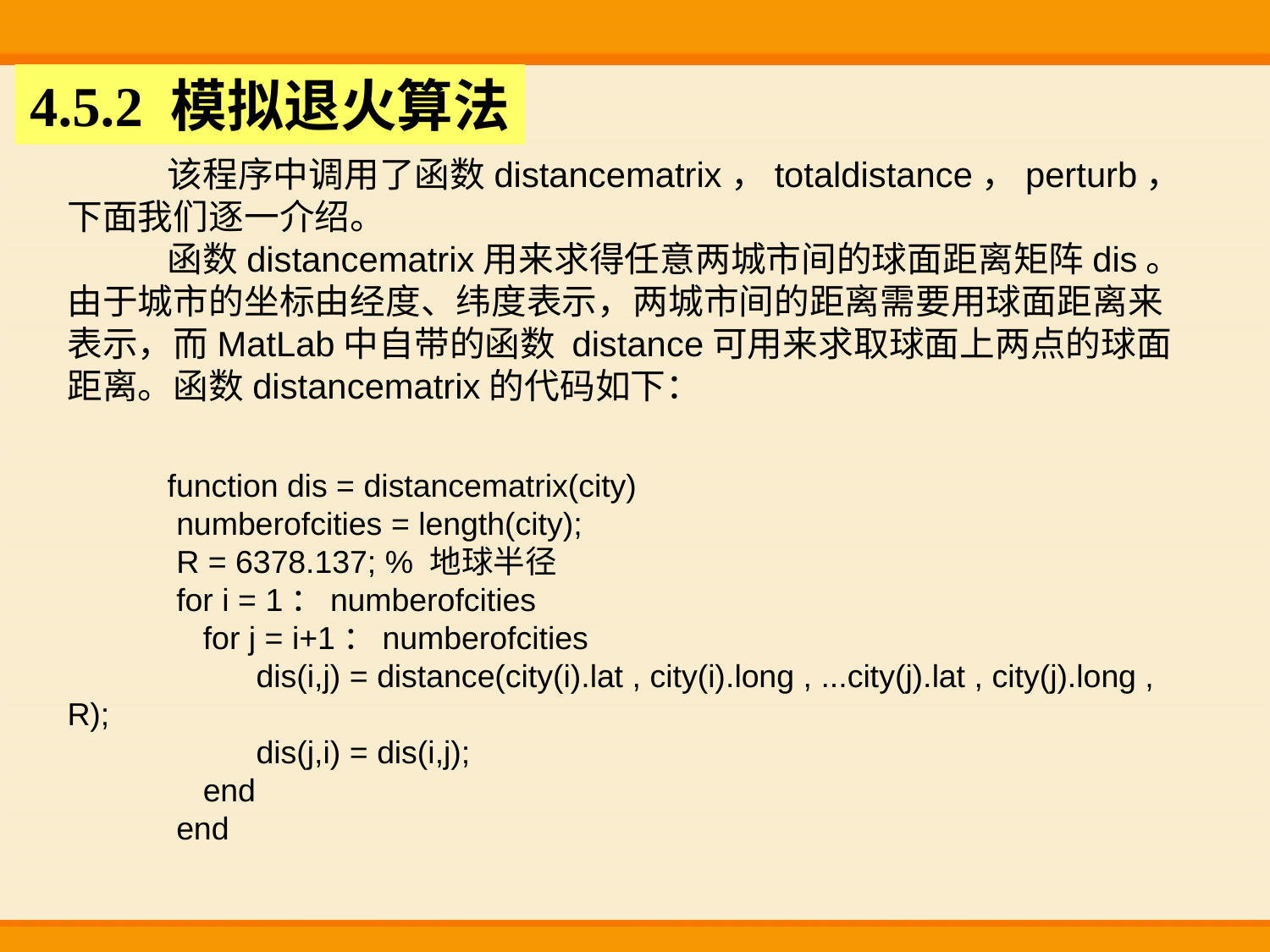

4.5.2 模拟退火算法
该程序中调用了函数distancematrix，totaldistance，perturb，下面我们逐一介绍。
函数distancematrix用来求得任意两城市间的球面距离矩阵dis。由于城市的坐标由经度、纬度表示，两城市间的距离需要用球面距离来表示，而MatLab中自带的函数 distance可用来求取球面上两点的球面距离。函数distancematrix的代码如下：

function dis = distancematrix(city)
 numberofcities = length(city);
 R = 6378.137; % 地球半径
 for i = 1：numberofcities
    for j = i+1：numberofcities
          dis(i,j) = distance(city(i).lat , city(i).long , ...city(j).lat , city(j).long , R);
          dis(j,i) = dis(i,j);
    end
 end